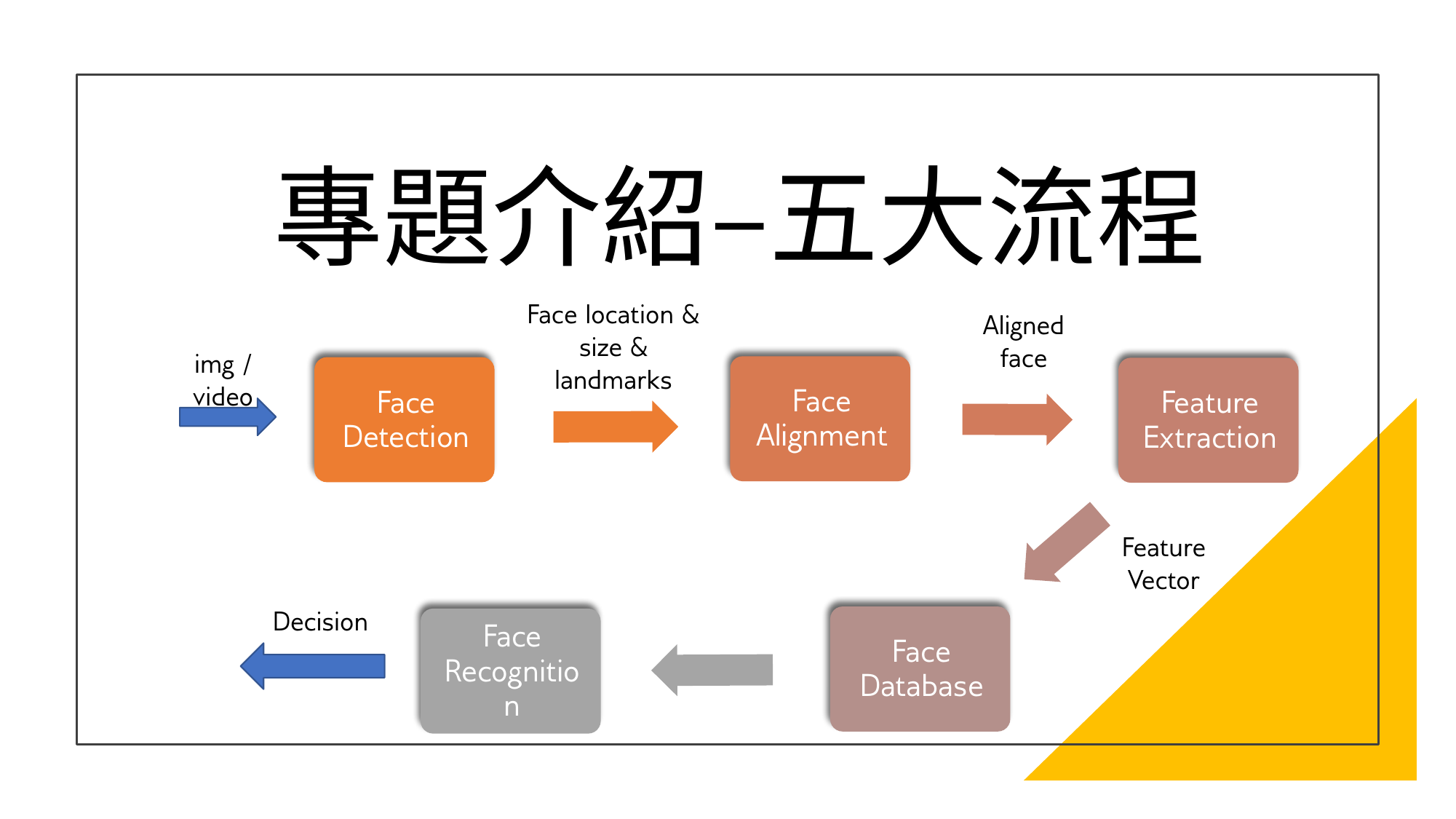

# 專題介紹–五大流程
Face location & size & landmarks
Aligned face
Face Detection

Face Alignment

Feature Extraction

Face Database

Face Recognition
img / video

Feature Vector
Decision